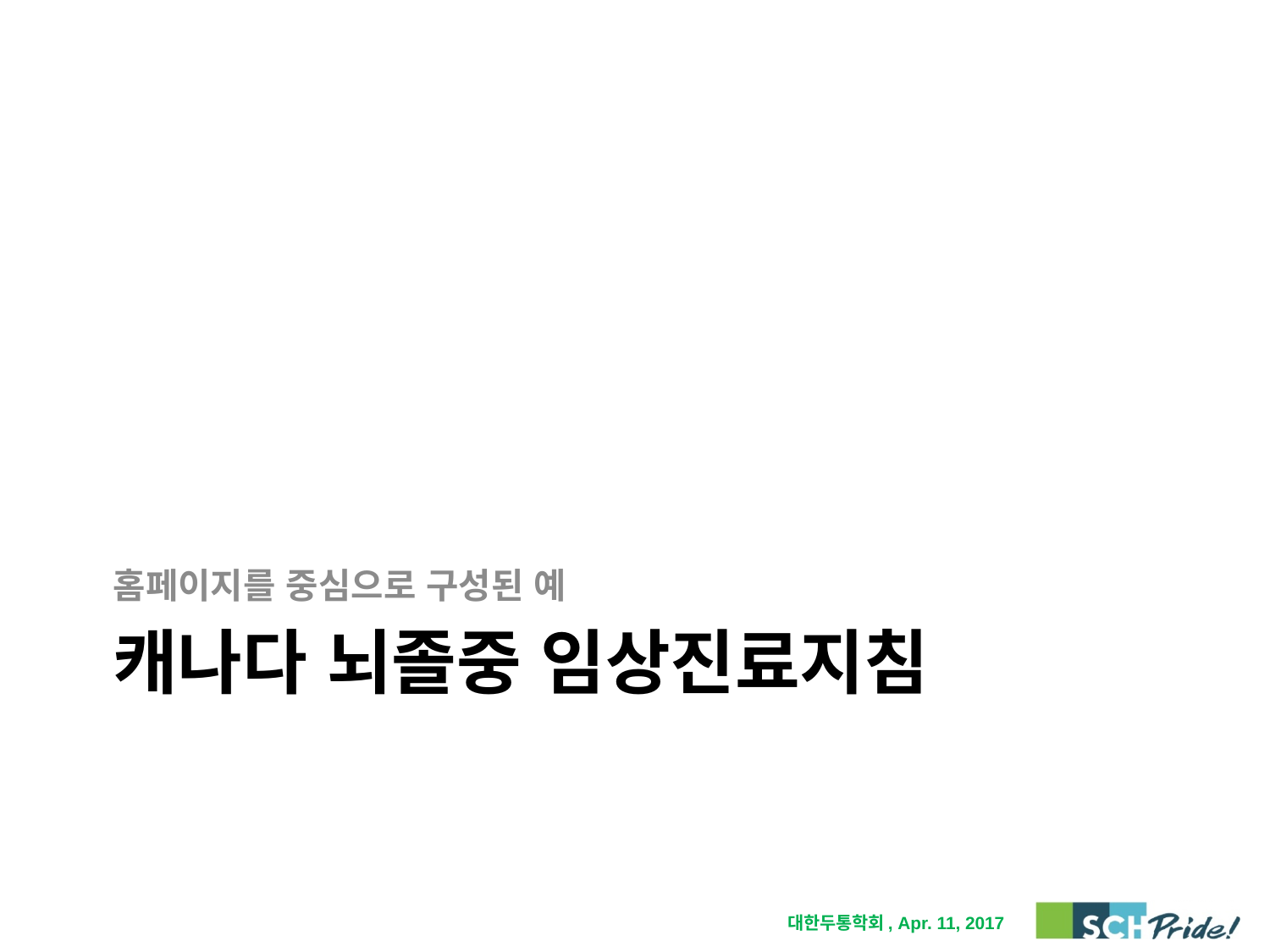

홈페이지를 중심으로 구성된 예
# 캐나다 뇌졸중 임상진료지침